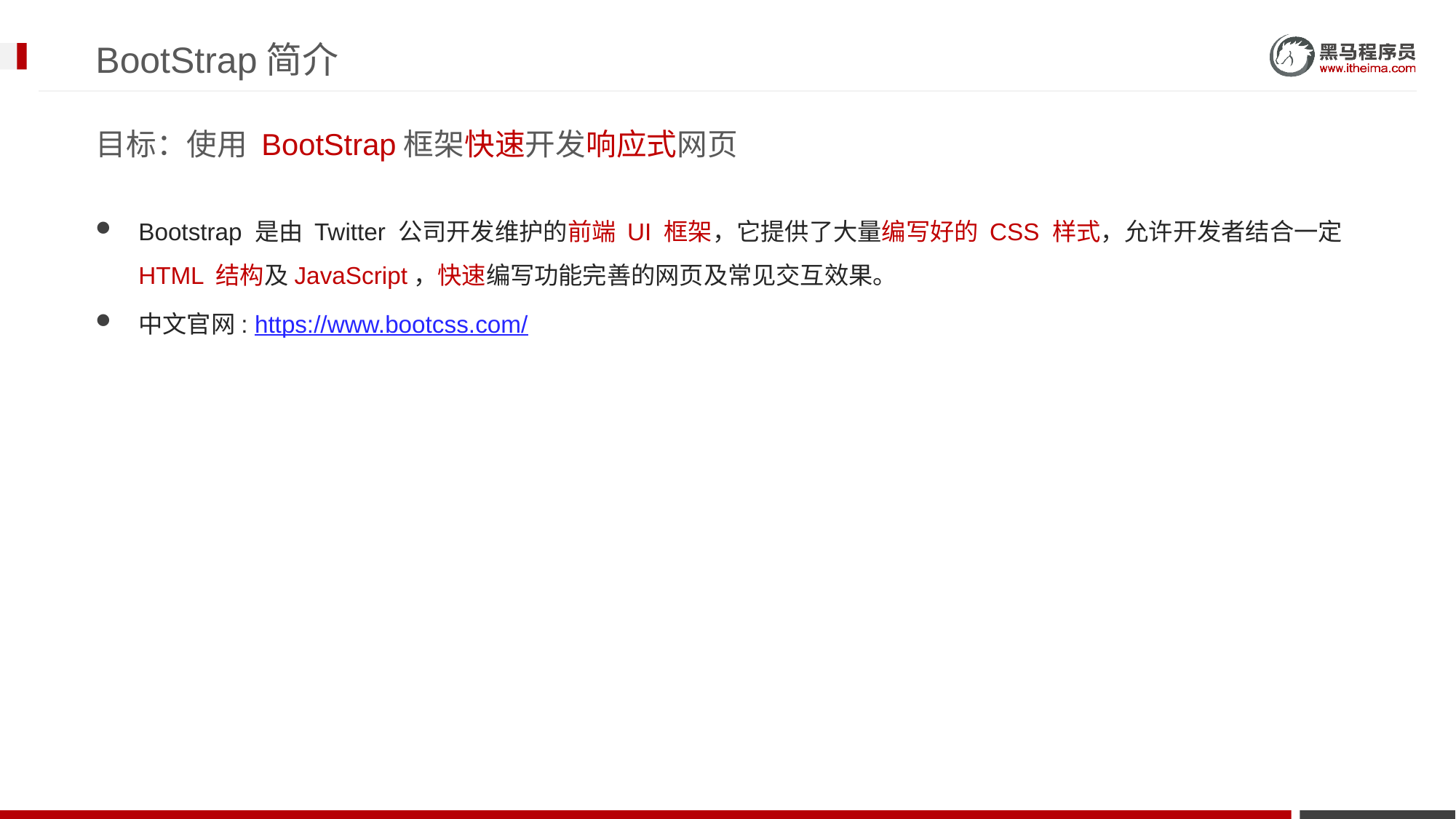

# BootStrap简介
目标：使用 BootStrap框架快速开发响应式网页
Bootstrap 是由 Twitter 公司开发维护的前端 UI 框架，它提供了大量编写好的 CSS 样式，允许开发者结合一定 HTML 结构及JavaScript，快速编写功能完善的网页及常见交互效果。
中文官网: https://www.bootcss.com/